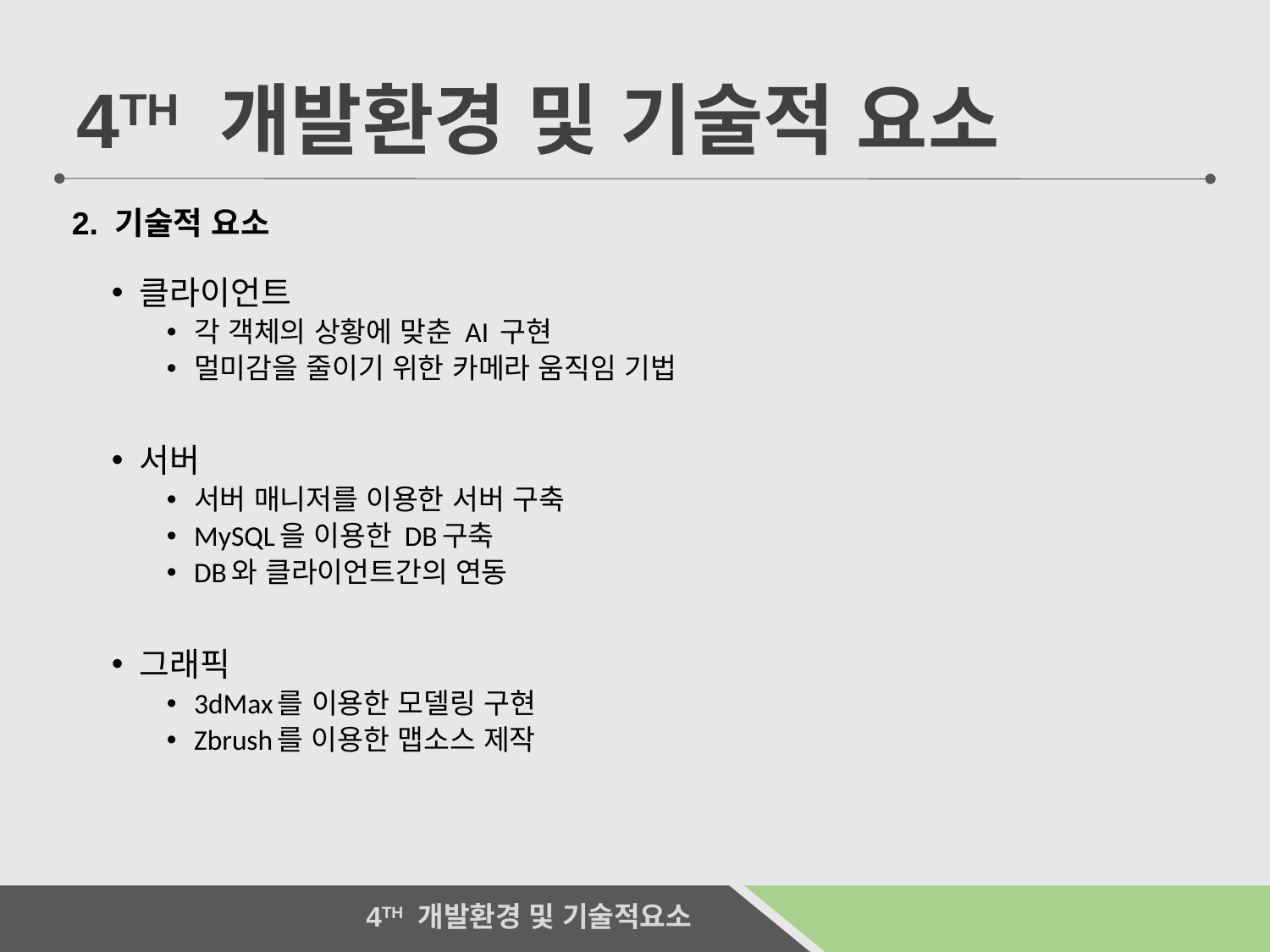

4TH 개발환경 및 기술적 요소
2. 기술적 요소
클라이언트
각 객체의 상황에 맞춘 AI 구현
멀미감을 줄이기 위한 카메라 움직임 기법

서버
서버 매니저를 이용한 서버 구축
MySQL을 이용한 DB구축
DB와 클라이언트간의 연동

그래픽
3dMax를 이용한 모델링 구현
Zbrush를 이용한 맵소스 제작

 4TH 개발환경 및 기술적요소